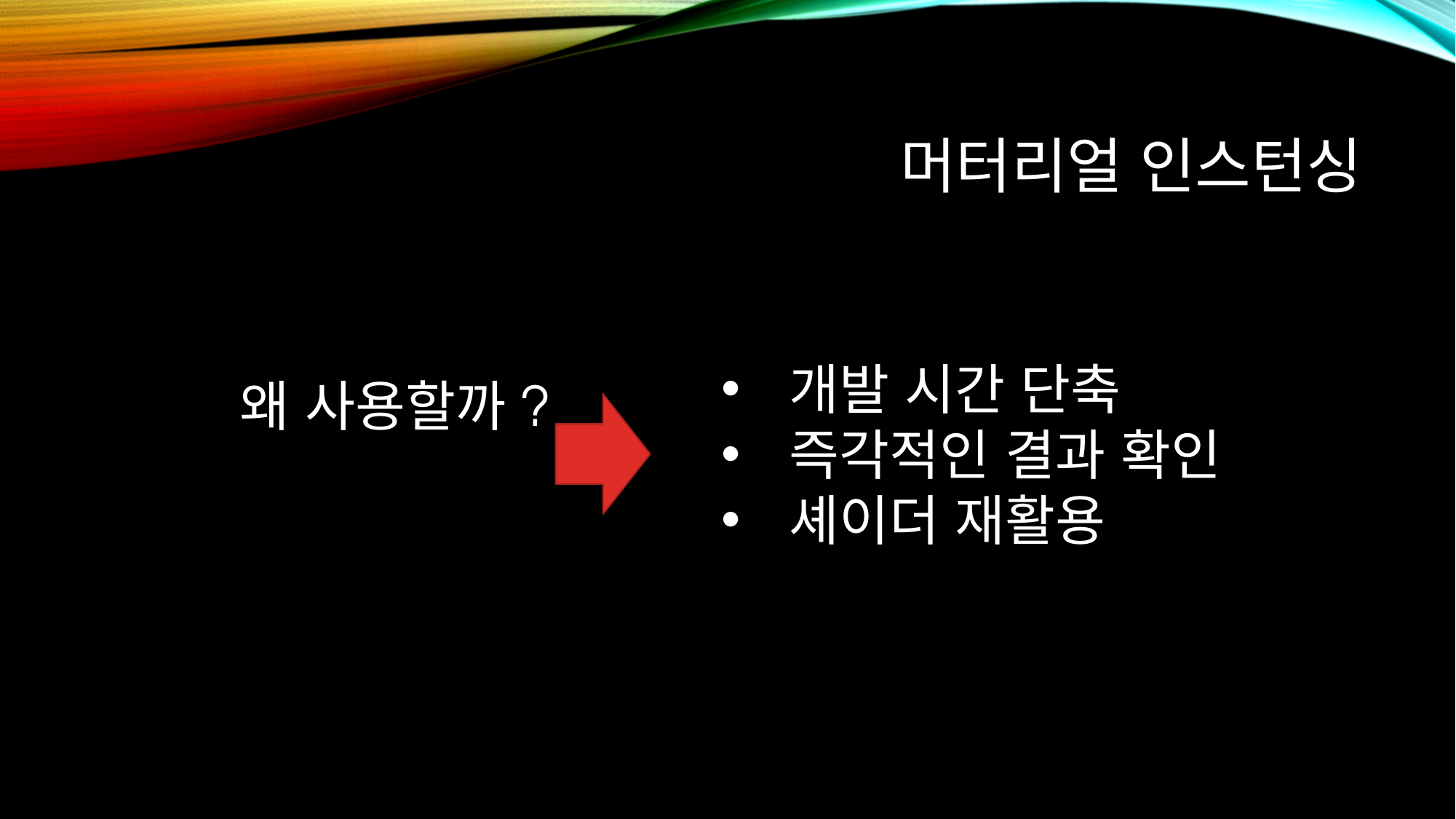

# 머터리얼 인스턴싱
개발 시간 단축
즉각적인 결과 확인
셰이더 재활용
왜 사용할까?